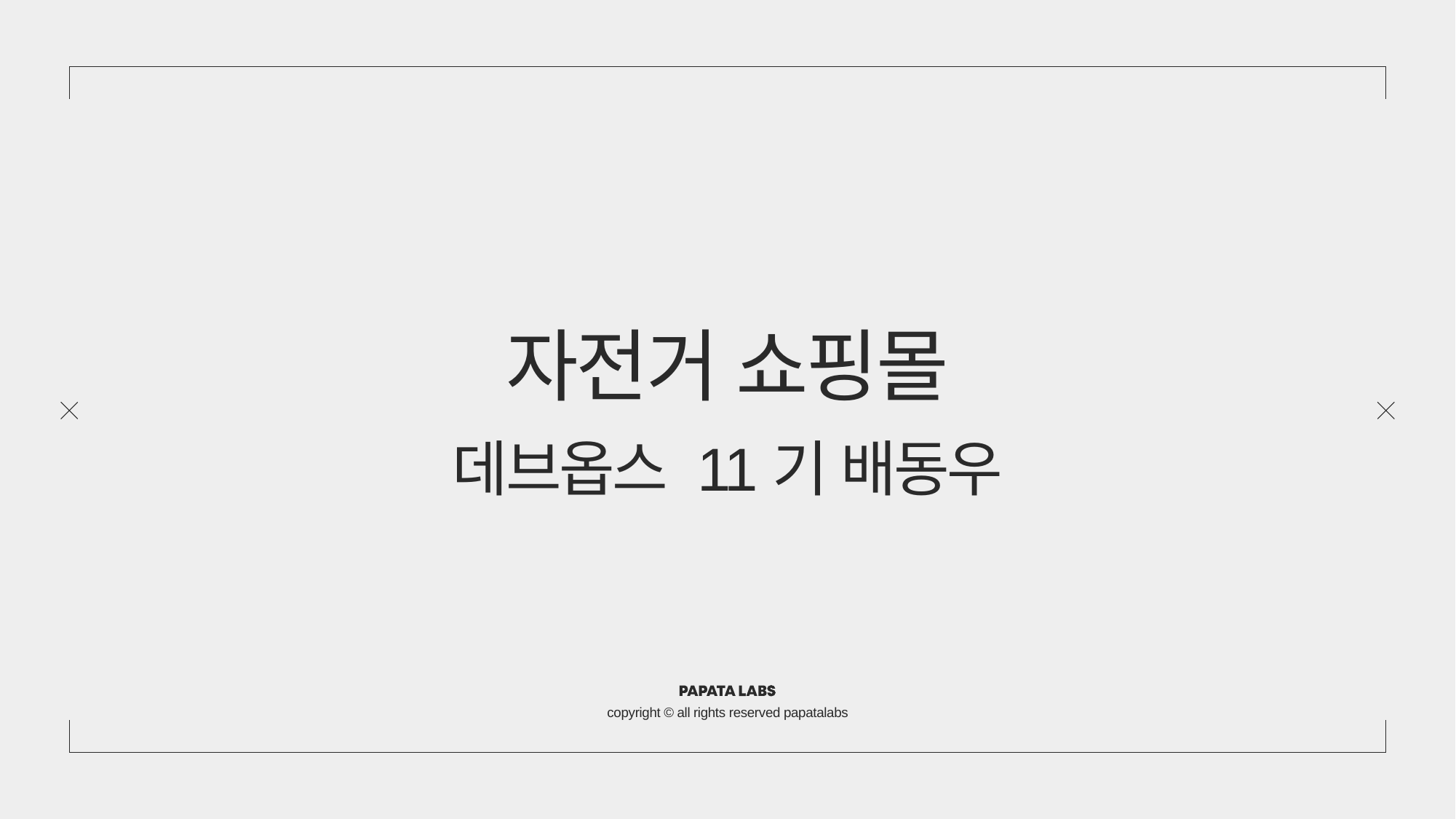

자전거 쇼핑몰
데브옵스 11기 배동우

copyright © all rights reserved papatalabs